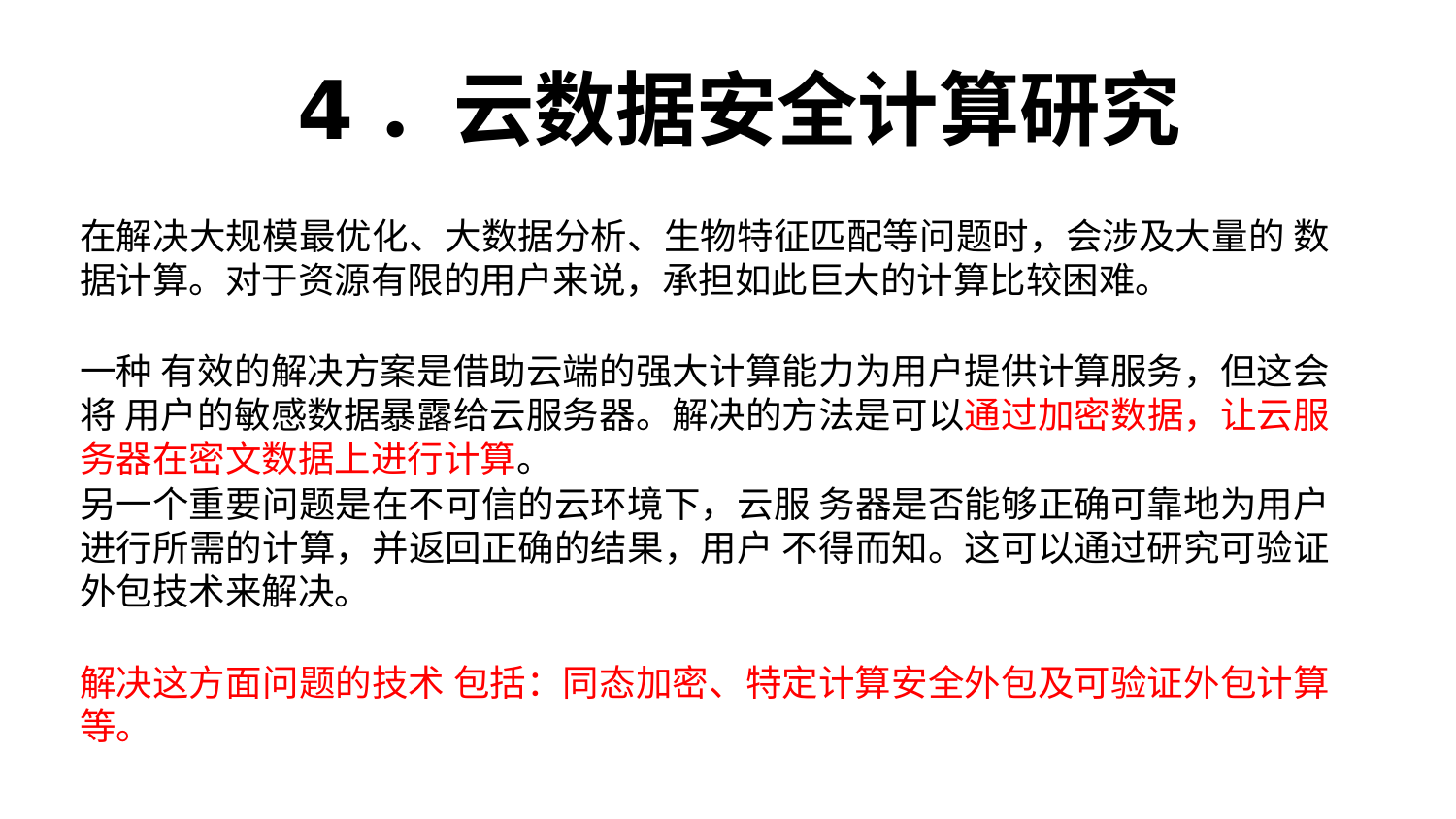

# 4．云数据安全计算研究
在解决大规模最优化、大数据分析、生物特征匹配等问题时，会涉及大量的 数据计算。对于资源有限的用户来说，承担如此巨大的计算比较困难。

一种 有效的解决方案是借助云端的强大计算能力为用户提供计算服务，但这会将 用户的敏感数据暴露给云服务器。解决的方法是可以通过加密数据，让云服 务器在密文数据上进行计算。
另一个重要问题是在不可信的云环境下，云服 务器是否能够正确可靠地为用户进行所需的计算，并返回正确的结果，用户 不得而知。这可以通过研究可验证外包技术来解决。

解决这方面问题的技术 包括：同态加密、特定计算安全外包及可验证外包计算等。